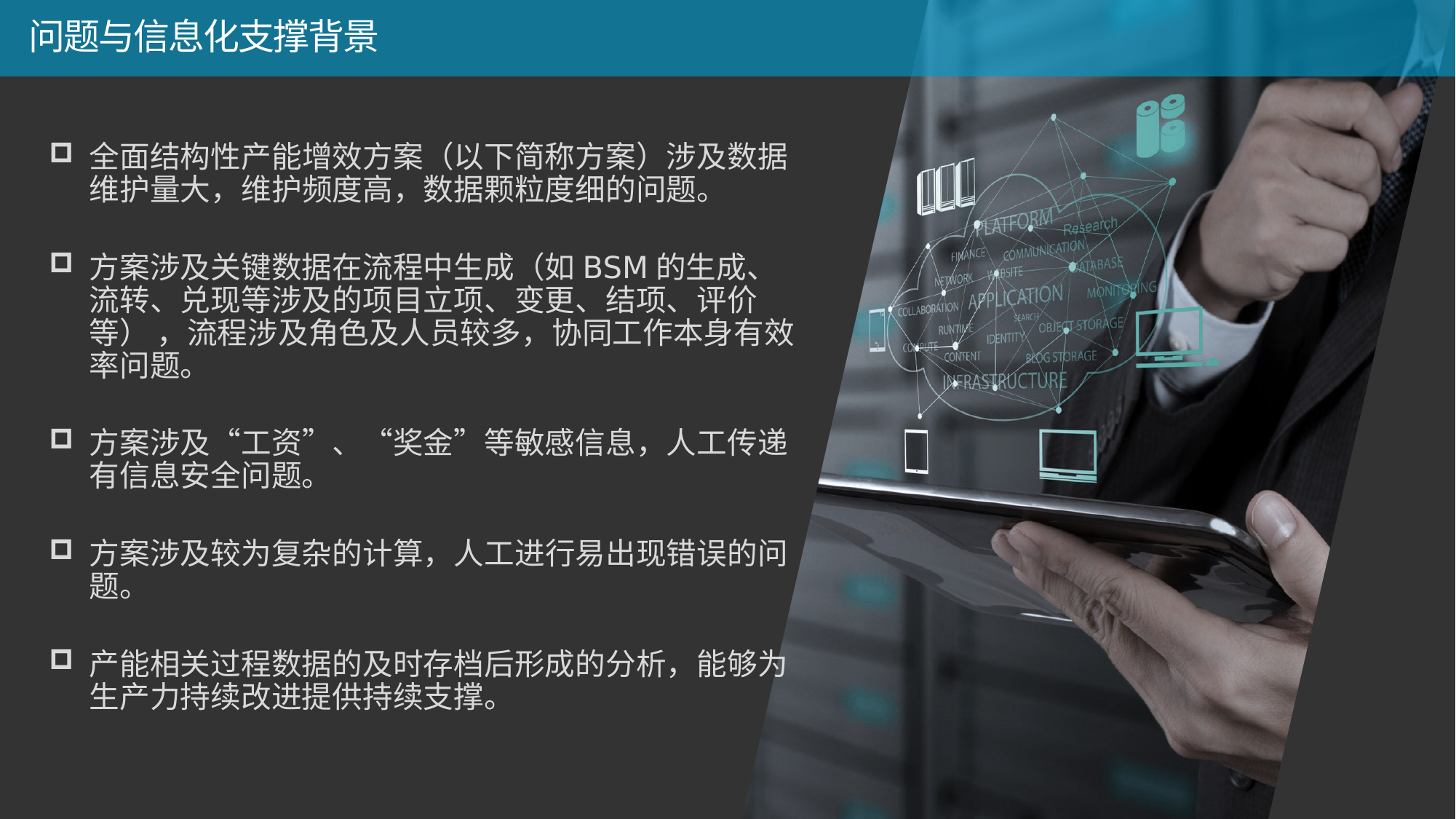

# 问题与信息化支撑背景
全面结构性产能增效方案（以下简称方案）涉及数据维护量大，维护频度高，数据颗粒度细的问题。

方案涉及关键数据在流程中生成（如BSM的生成、流转、兑现等涉及的项目立项、变更、结项、评价等） ，流程涉及角色及人员较多，协同工作本身有效率问题。

方案涉及“工资”、“奖金”等敏感信息，人工传递有信息安全问题。

方案涉及较为复杂的计算，人工进行易出现错误的问题。

产能相关过程数据的及时存档后形成的分析，能够为生产力持续改进提供持续支撑。